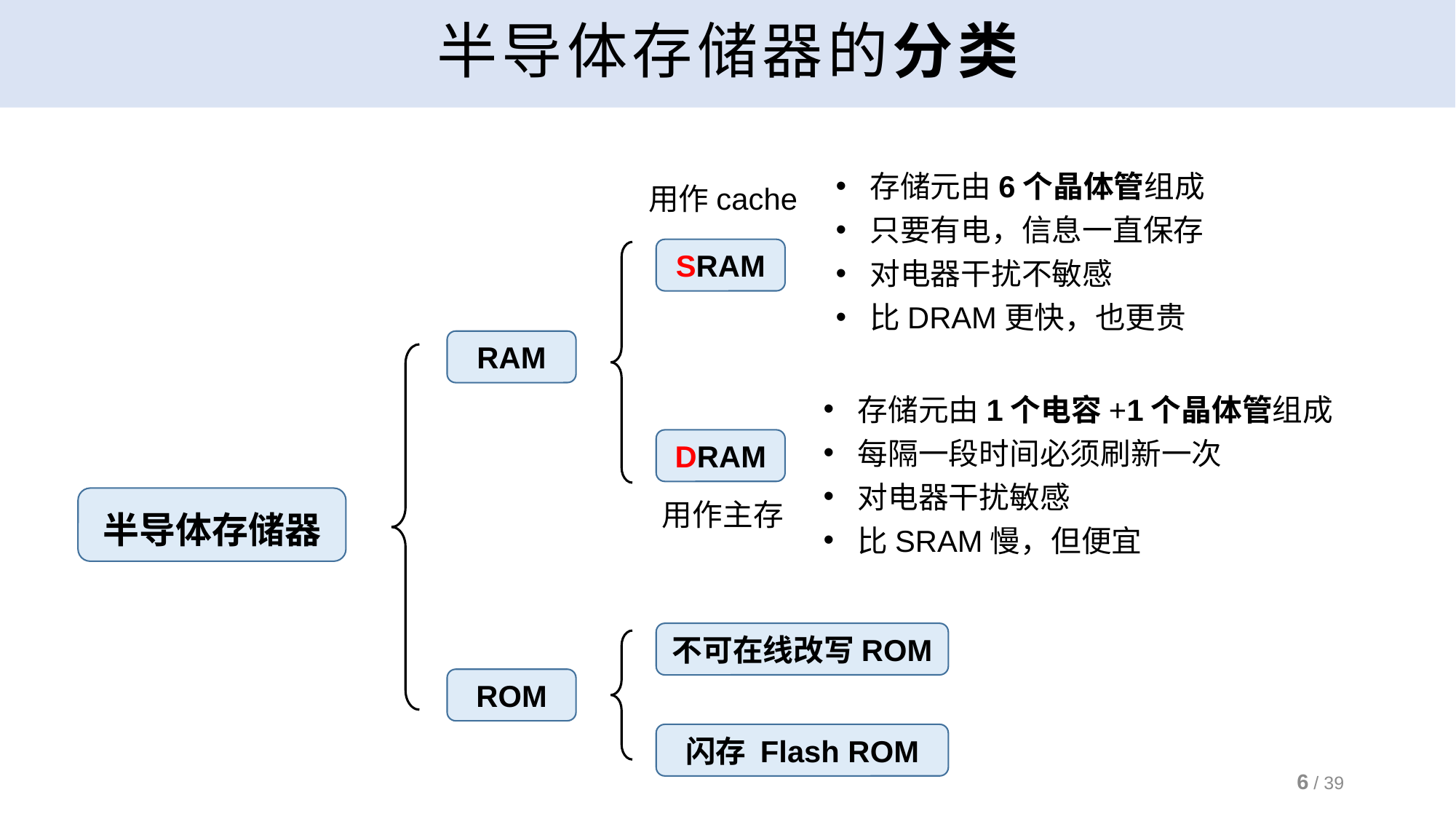

# 半导体存储器的分类
存储元由6个晶体管组成
只要有电，信息一直保存
对电器干扰不敏感
比DRAM更快，也更贵
用作cache
用作主存
SRAM

DRAM
RAM

存储元由1个电容+1个晶体管组成
每隔一段时间必须刷新一次
对电器干扰敏感
比SRAM慢，但便宜
半导体存储器
不可在线改写ROM

闪存 Flash ROM
ROM
6 / 39